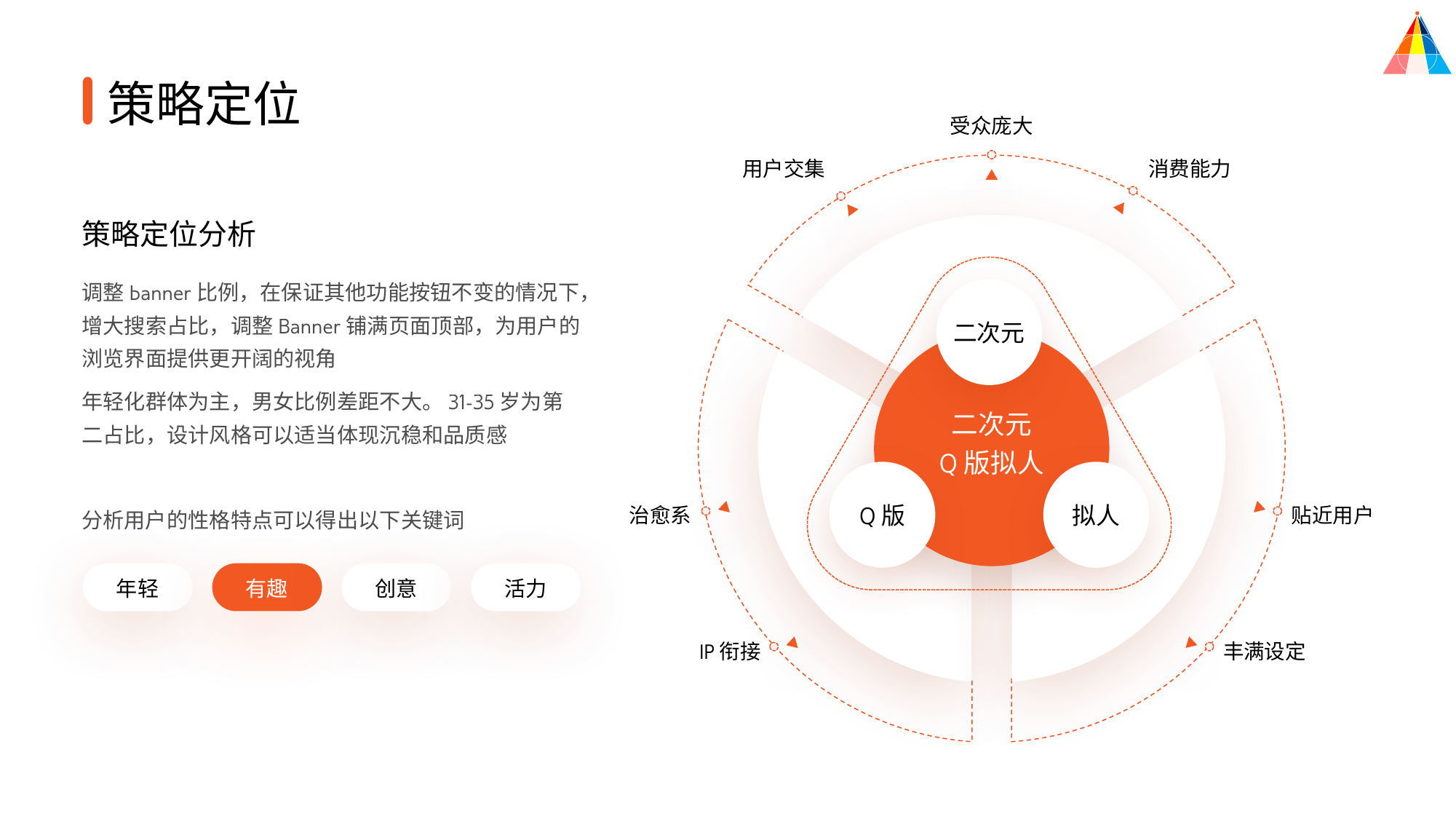

策略定位

受众庞大

用户交集
消费能力

二次元

Q版
拟人

二次元
Q版拟人
治愈系

IP衔接

贴近用户

丰满设定

策略定位分析
调整banner比例，在保证其他功能按钮不变的情况下，增大搜索占比，调整Banner铺满页面顶部，为用户的浏览界面提供更开阔的视角
年轻化群体为主，男女比例差距不大。31-35岁为第二占比，设计风格可以适当体现沉稳和品质感
分析用户的性格特点可以得出以下关键词

年轻
有趣
创意
活力